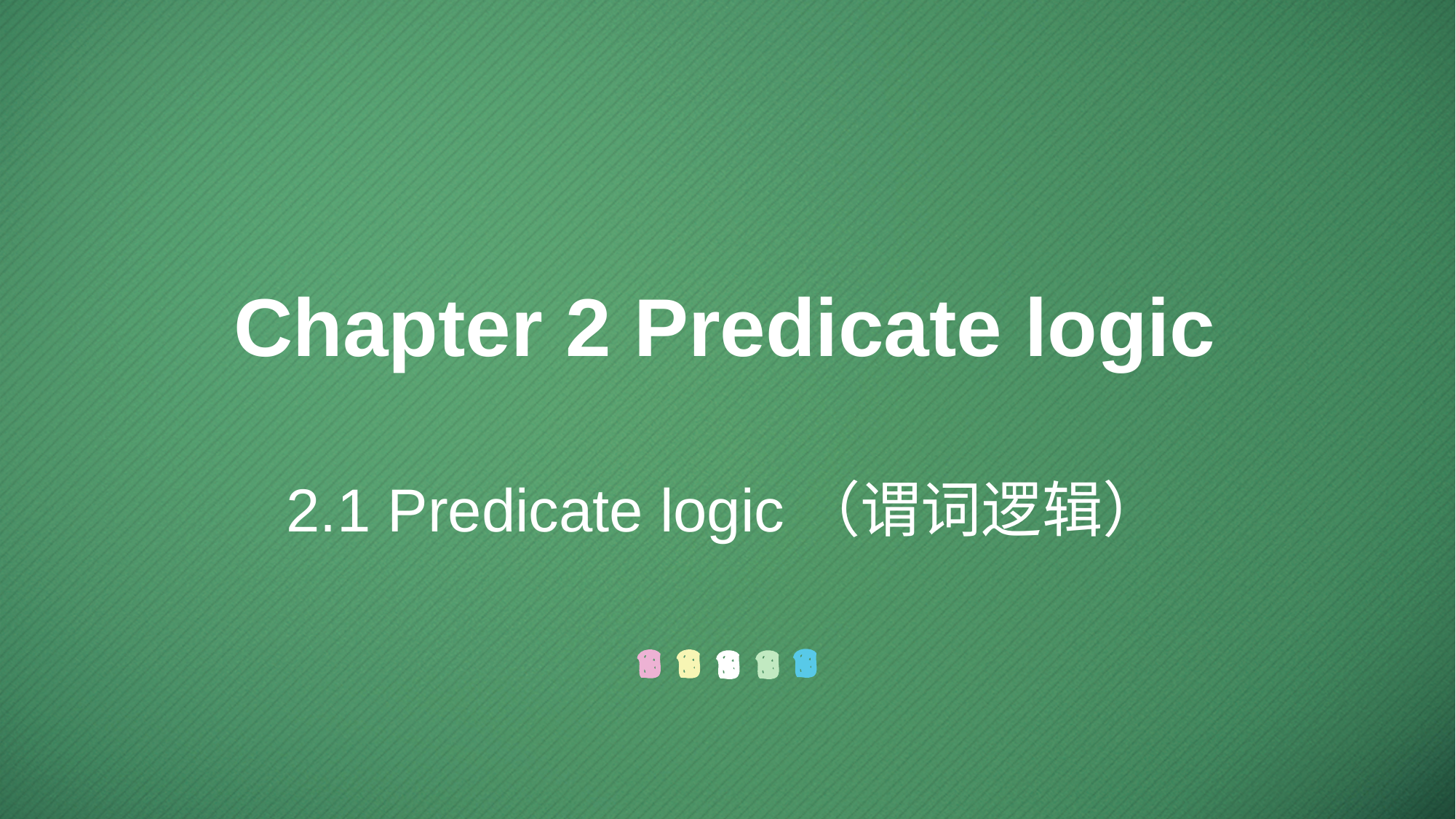

Chapter 2 Predicate logic

2.1 Predicate logic（谓词逻辑）